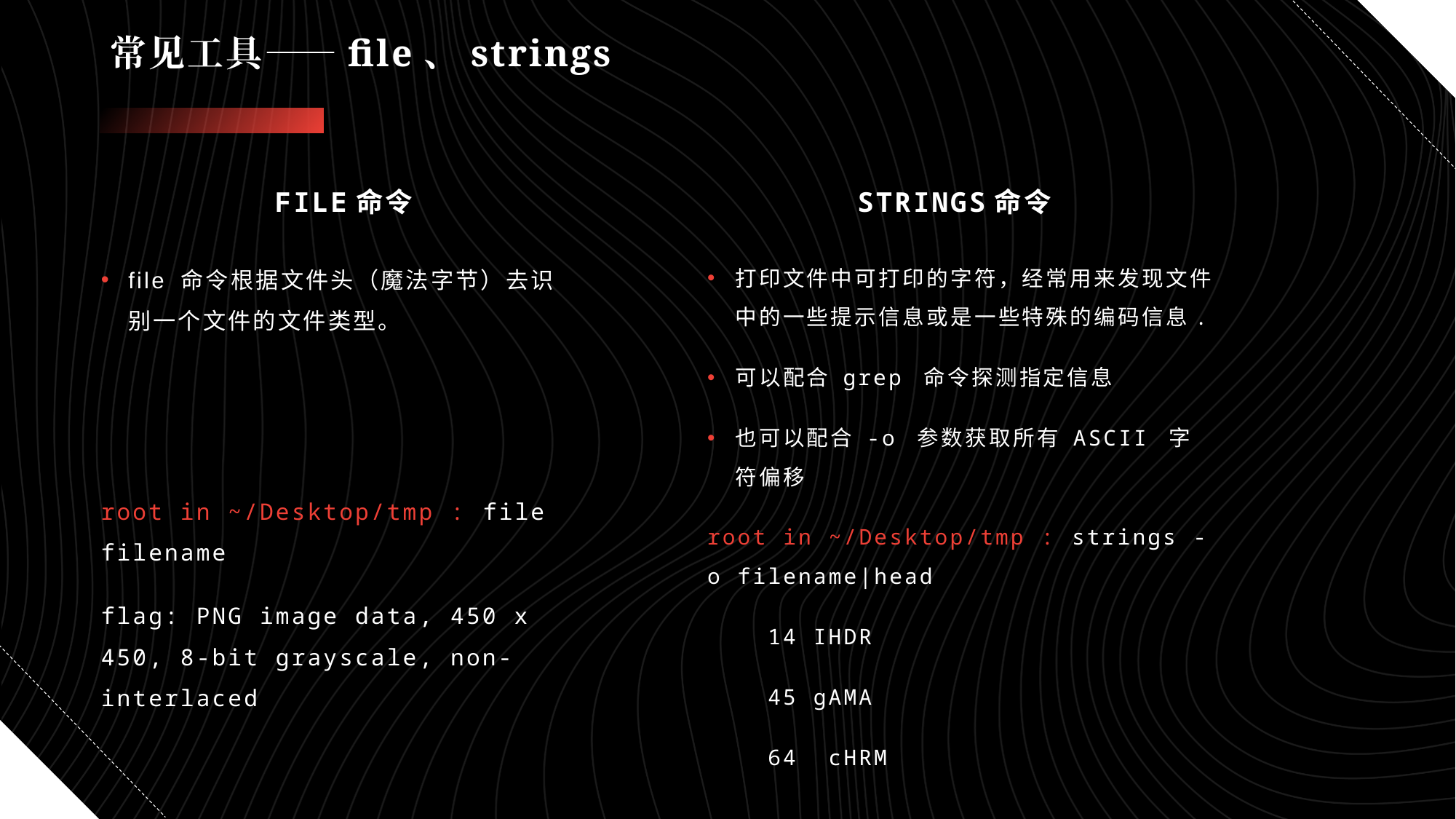

# 常见工具——file、strings
 file命令
 strings命令
file 命令根据文件头（魔法字节）去识别一个文件的文件类型。

root in ~/Desktop/tmp : file filename
flag: PNG image data, 450 x 450, 8-bit grayscale, non-interlaced
打印文件中可打印的字符，经常用来发现文件中的一些提示信息或是一些特殊的编码信息.
可以配合 grep 命令探测指定信息
也可以配合 -o 参数获取所有 ASCII 字符偏移
root in ~/Desktop/tmp : strings -o filename|head
    14 IHDR
    45 gAMA
    64  cHRM